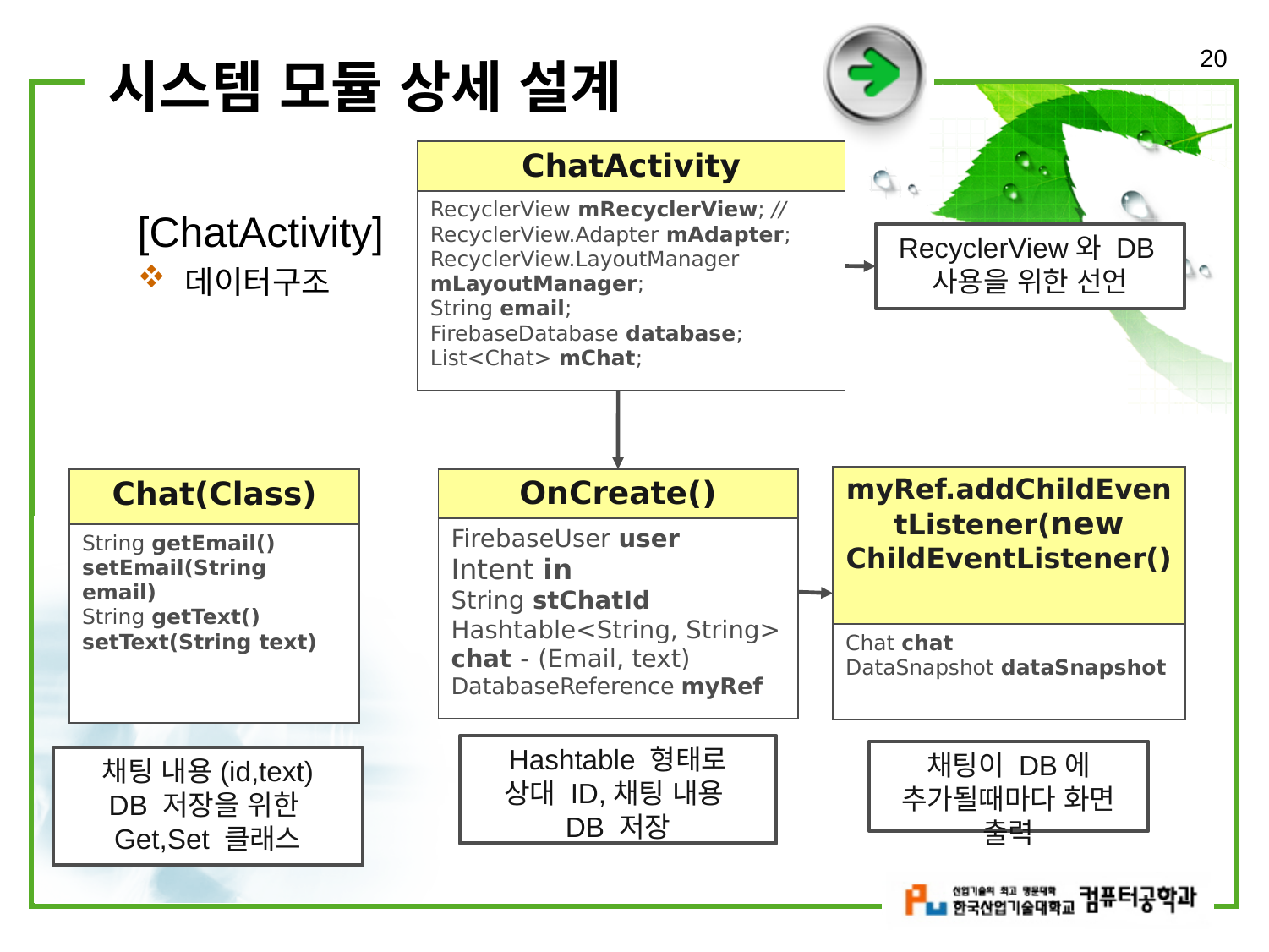

20
# 시스템 모듈 상세 설계
| ChatActivity |
| --- |
| RecyclerView mRecyclerView; // RecyclerView.Adapter mAdapter; RecyclerView.LayoutManager mLayoutManager; String email; FirebaseDatabase database; List<Chat> mChat; |
[ChatActivity]
데이터구조

RecyclerView와 DB사용을 위한 선언
| myRef.addChildEventListener(new ChildEventListener() |
| --- |
| Chat chat DataSnapshot dataSnapshot |
| OnCreate() |
| --- |
| FirebaseUser user Intent in String stChatId Hashtable<String, String> chat - (Email, text) DatabaseReference myRef |
| Chat(Class) |
| --- |
| String getEmail() setEmail(String email) String getText() setText(String text) |
Hashtable 형태로
상대 ID,채팅 내용
DB 저장
채팅이 DB에 추가될때마다 화면 출력
채팅 내용(id,text)
DB 저장을 위한
Get,Set 클래스